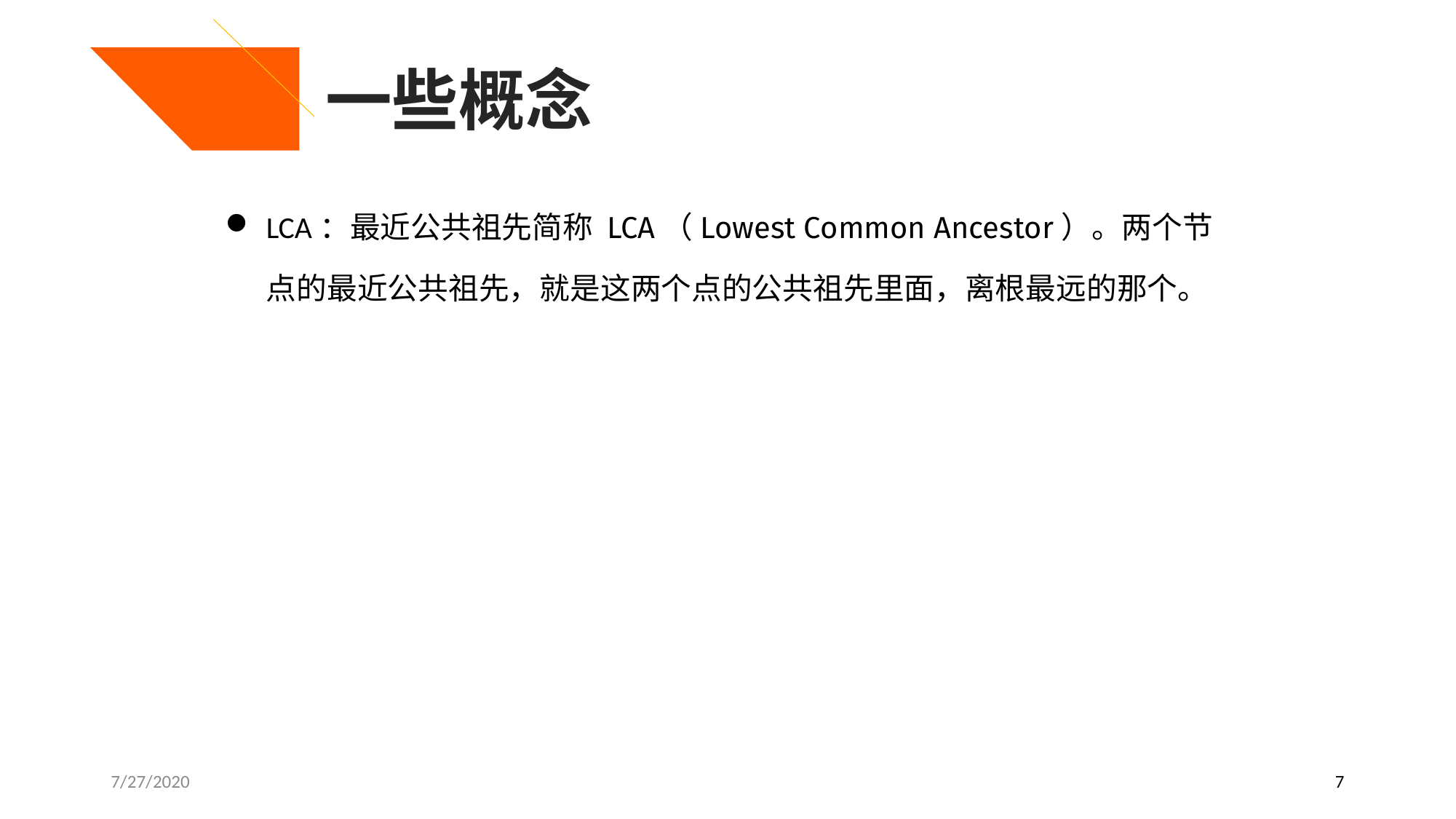

一些概念
LCA：最近公共祖先简称 LCA（Lowest Common Ancestor）。两个节点的最近公共祖先，就是这两个点的公共祖先里面，离根最远的那个。
7/27/2020
7